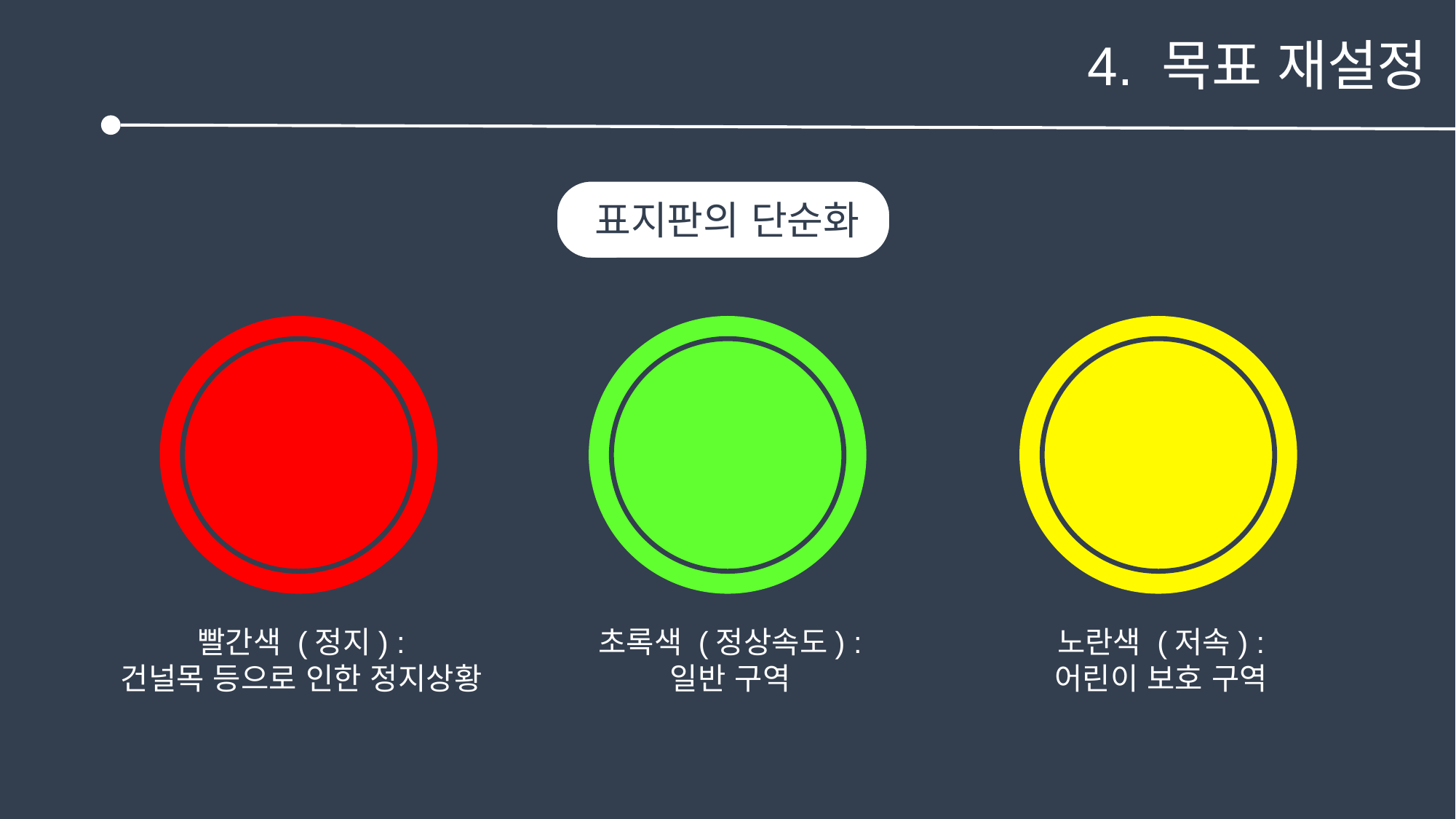

4. 목표 재설정

표지판의 단순화

빨간색 (정지) :
건널목 등으로 인한 정지상황
초록색 (정상속도) :
일반 구역
노란색 (저속) :
어린이 보호 구역